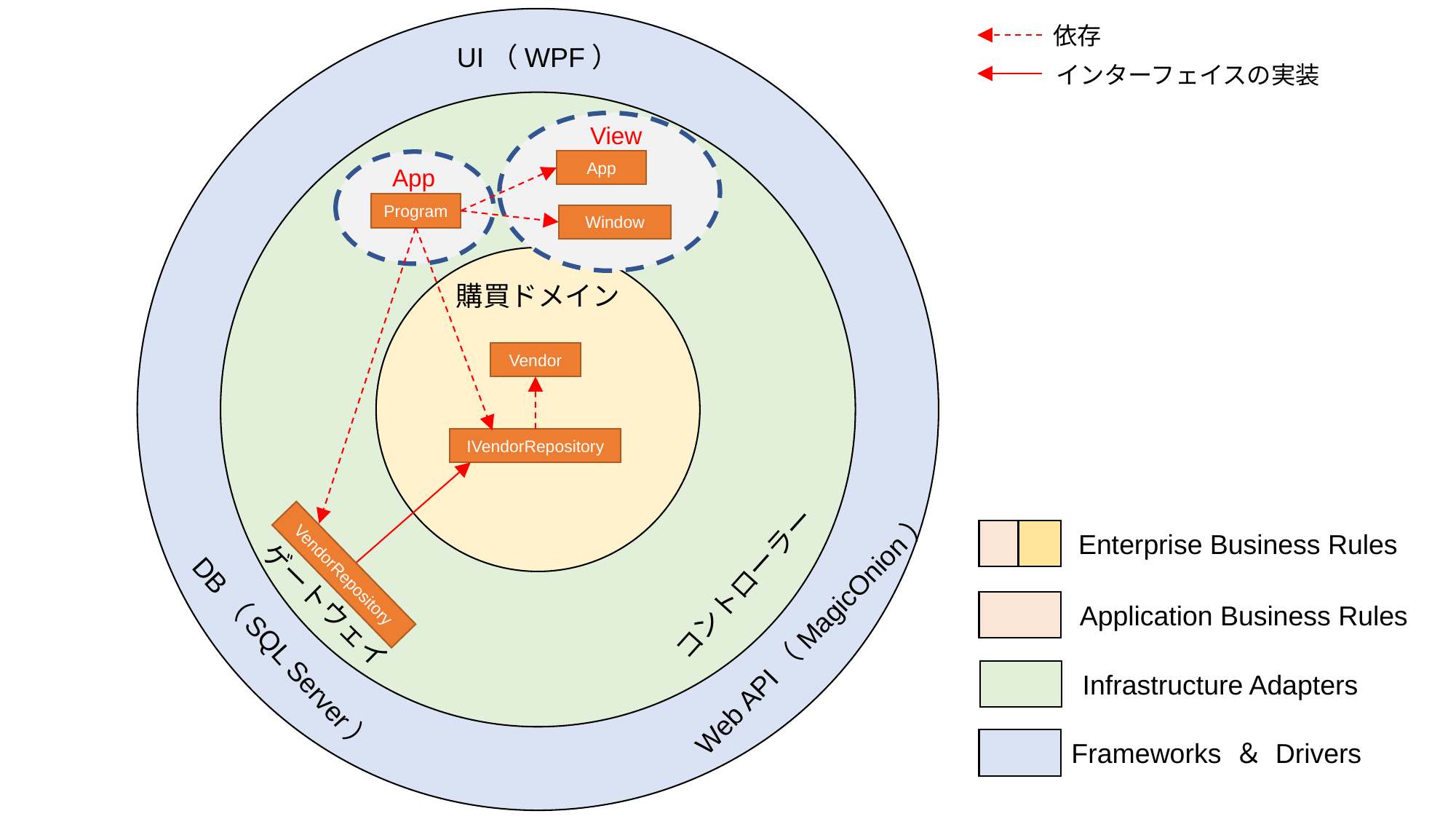

依存
UI（WPF）
インターフェイスの実装

View
App

App
Program
Window

購買ドメイン
Vendor
IVendorRepository

Enterprise Business Rules

VendorRepository
コントローラー
ゲートウェイ

Application Business Rules
Web API（MagicOnion）
DB（SQL Server）

Infrastructure Adapters

Frameworks ＆ Drivers